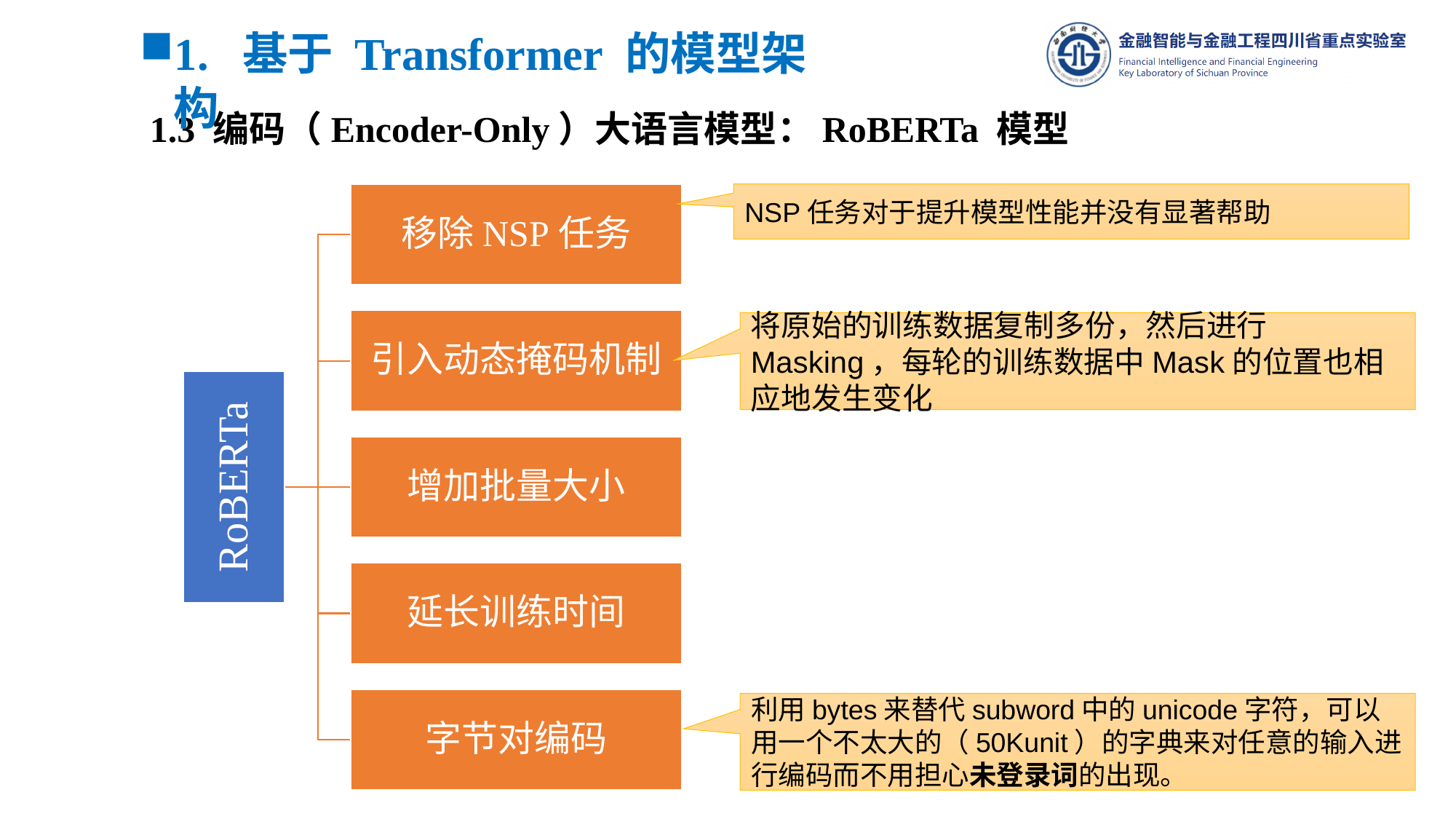

1.  基于 Transformer 的模型架构
1.3 编码（Encoder-Only）大语言模型：RoBERTa 模型

RoBERTa
移除NSP任务
引入动态掩码机制
增加批量大小
延长训练时间
字节对编码
NSP任务对于提升模型性能并没有显著帮助
将原始的训练数据复制多份，然后进行Masking，每轮的训练数据中Mask的位置也相应地发生变化
利用bytes来替代subword中的unicode字符，可以用一个不太大的（50Kunit）的字典来对任意的输入进行编码而不用担心未登录词的出现。